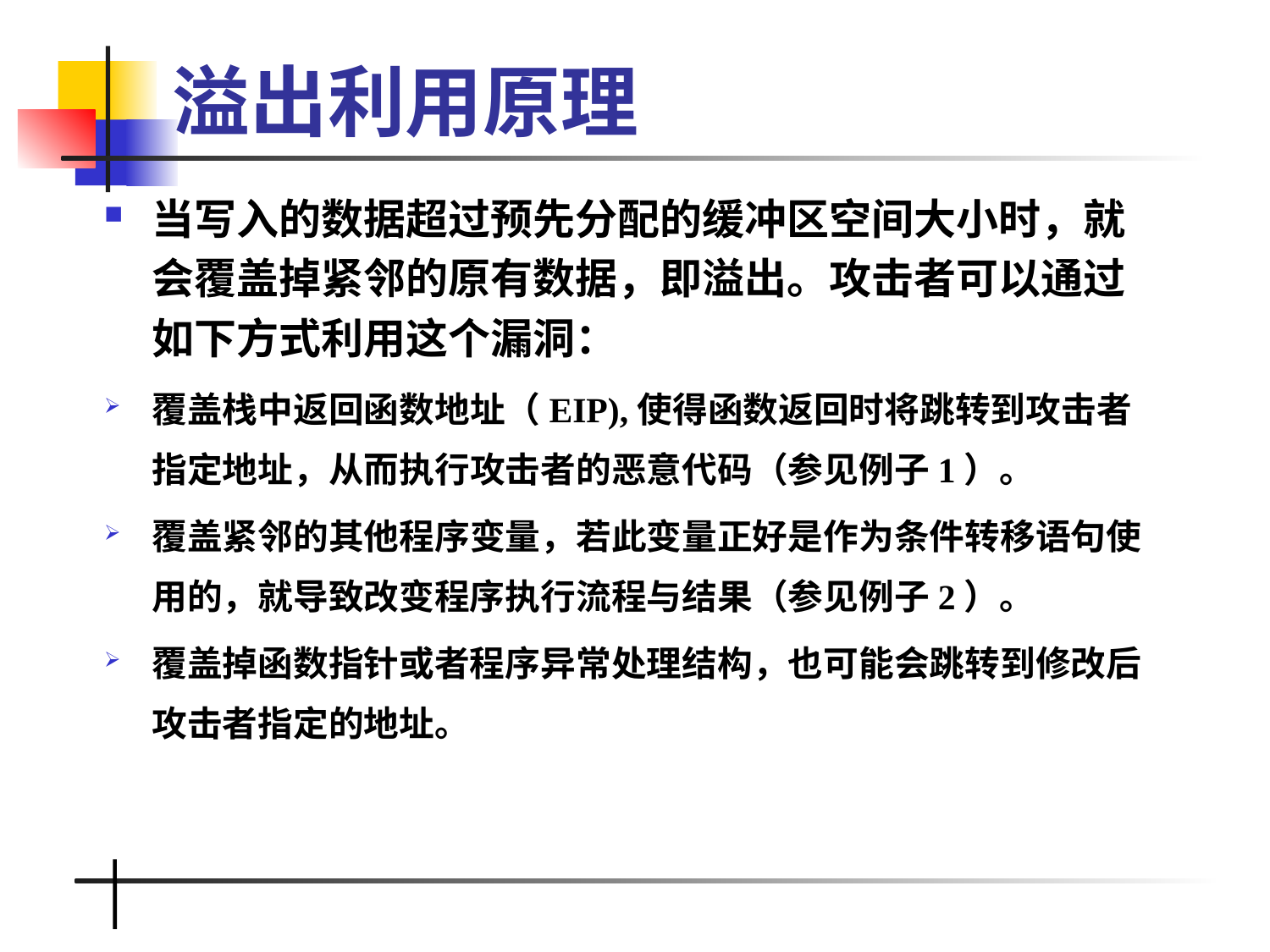

# 溢出利用原理
当写入的数据超过预先分配的缓冲区空间大小时，就会覆盖掉紧邻的原有数据，即溢出。攻击者可以通过如下方式利用这个漏洞：
覆盖栈中返回函数地址（EIP),使得函数返回时将跳转到攻击者指定地址，从而执行攻击者的恶意代码（参见例子1）。
覆盖紧邻的其他程序变量，若此变量正好是作为条件转移语句使用的，就导致改变程序执行流程与结果（参见例子2）。
覆盖掉函数指针或者程序异常处理结构，也可能会跳转到修改后攻击者指定的地址。